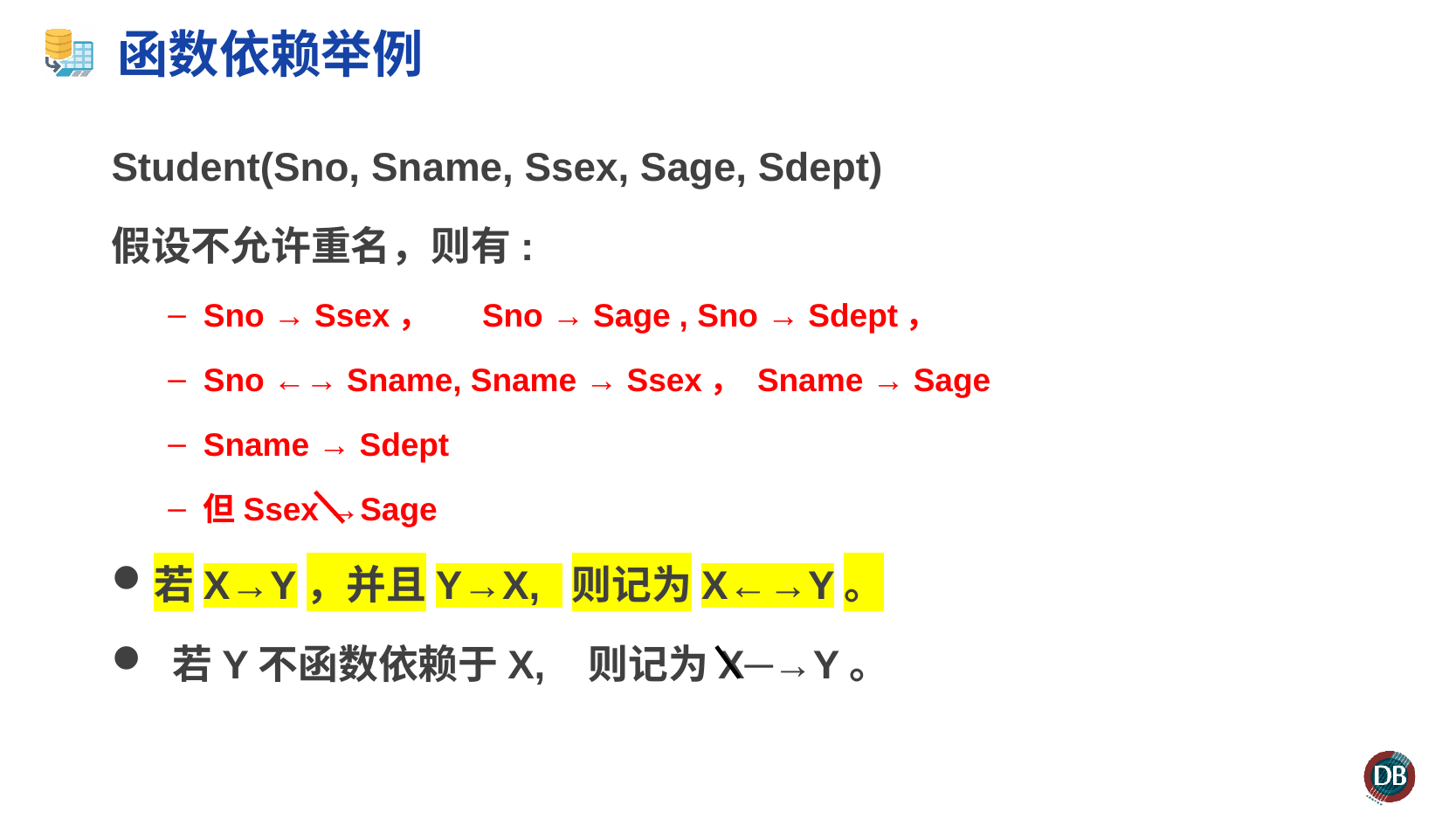

# 函数依赖举例
Student(Sno, Sname, Ssex, Sage, Sdept)
假设不允许重名，则有:
Sno → Ssex，      Sno → Sage , Sno → Sdept，
Sno ←→ Sname, Sname → Ssex， Sname → Sage
Sname → Sdept
但Ssex →Sage
若X→Y，并且Y→X,  则记为X←→Y。
 若Y不函数依赖于X,   则记为X─→Y。